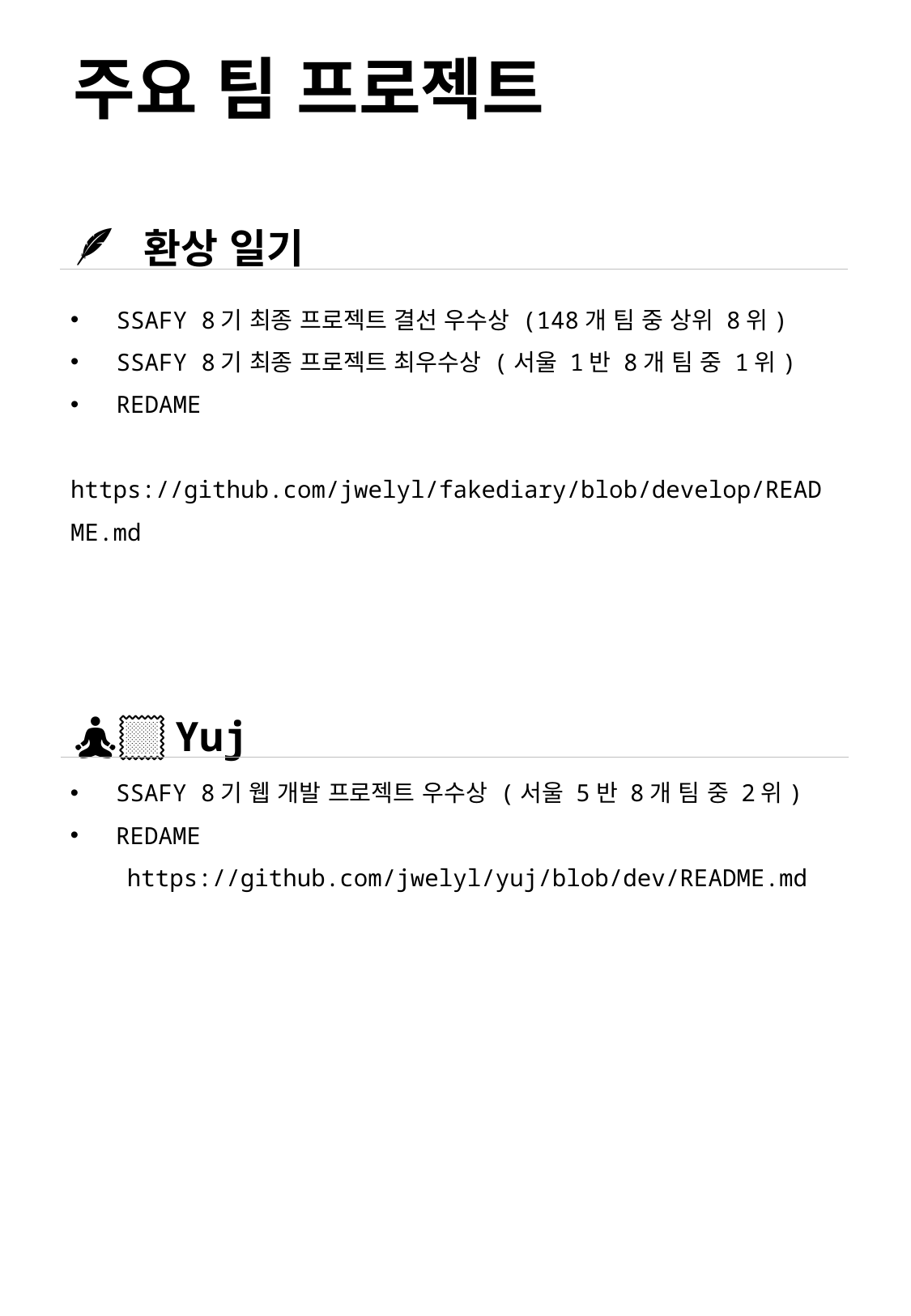

# 주요 팀 프로젝트
🪶 환상 일기
SSAFY 8기 최종 프로젝트 결선 우수상 (148개 팀 중 상위 8위)
SSAFY 8기 최종 프로젝트 최우수상 (서울 1반 8개 팀 중 1위)
REDAME
    https://github.com/jwelyl/fakediary/blob/develop/README.md
🧘🏻 Yuj
SSAFY 8기 웹 개발 프로젝트 우수상 (서울 5반 8개 팀 중 2위)
REDAME
    https://github.com/jwelyl/yuj/blob/dev/README.md